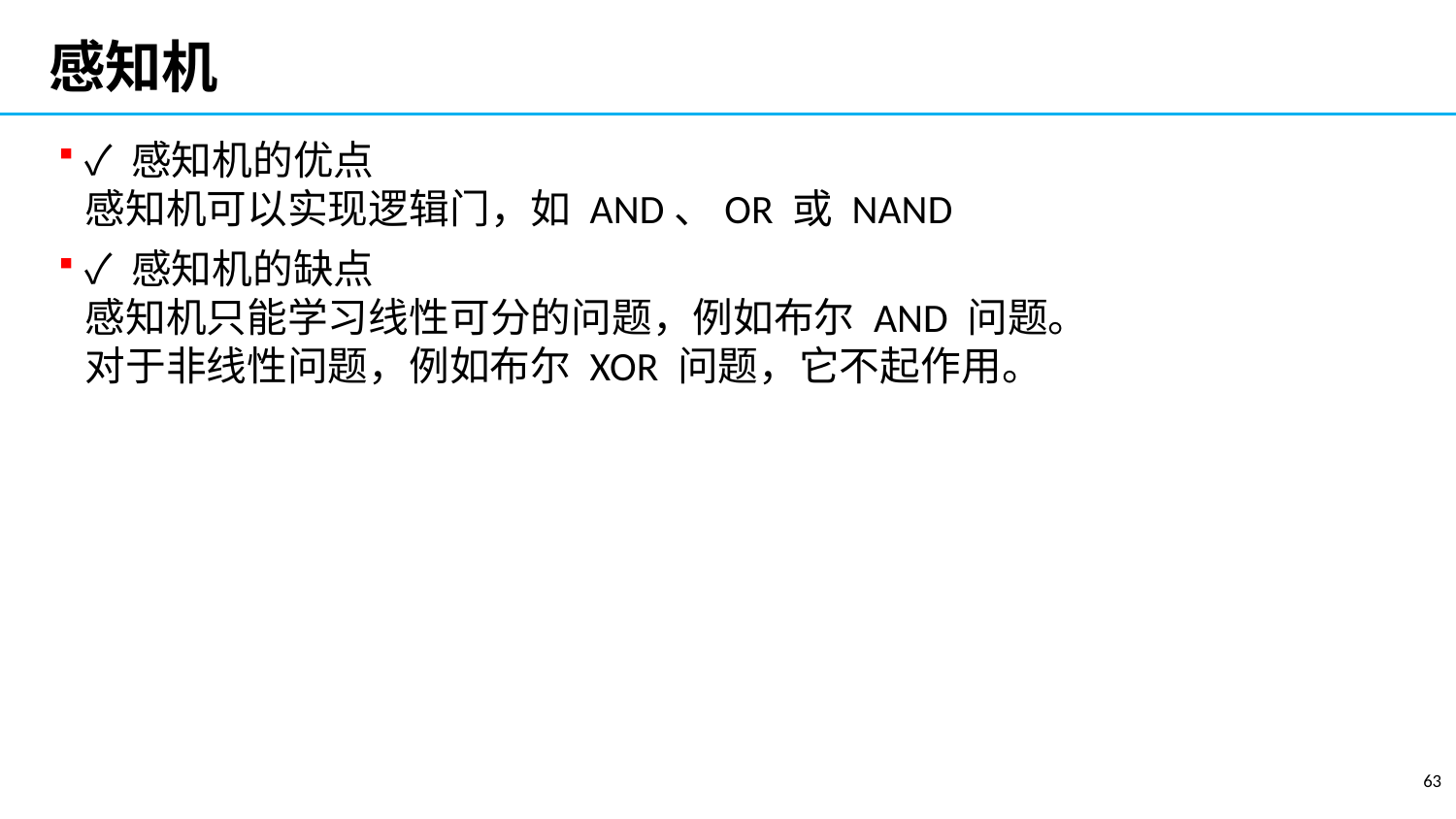

# 感知机

✓ 感知机的优点
感知机可以实现逻辑门，如 AND、OR 或 NAND
✓ 感知机的缺点
感知机只能学习线性可分的问题，例如布尔 AND 问题。
对于非线性问题，例如布尔 XOR 问题，它不起作用。
63